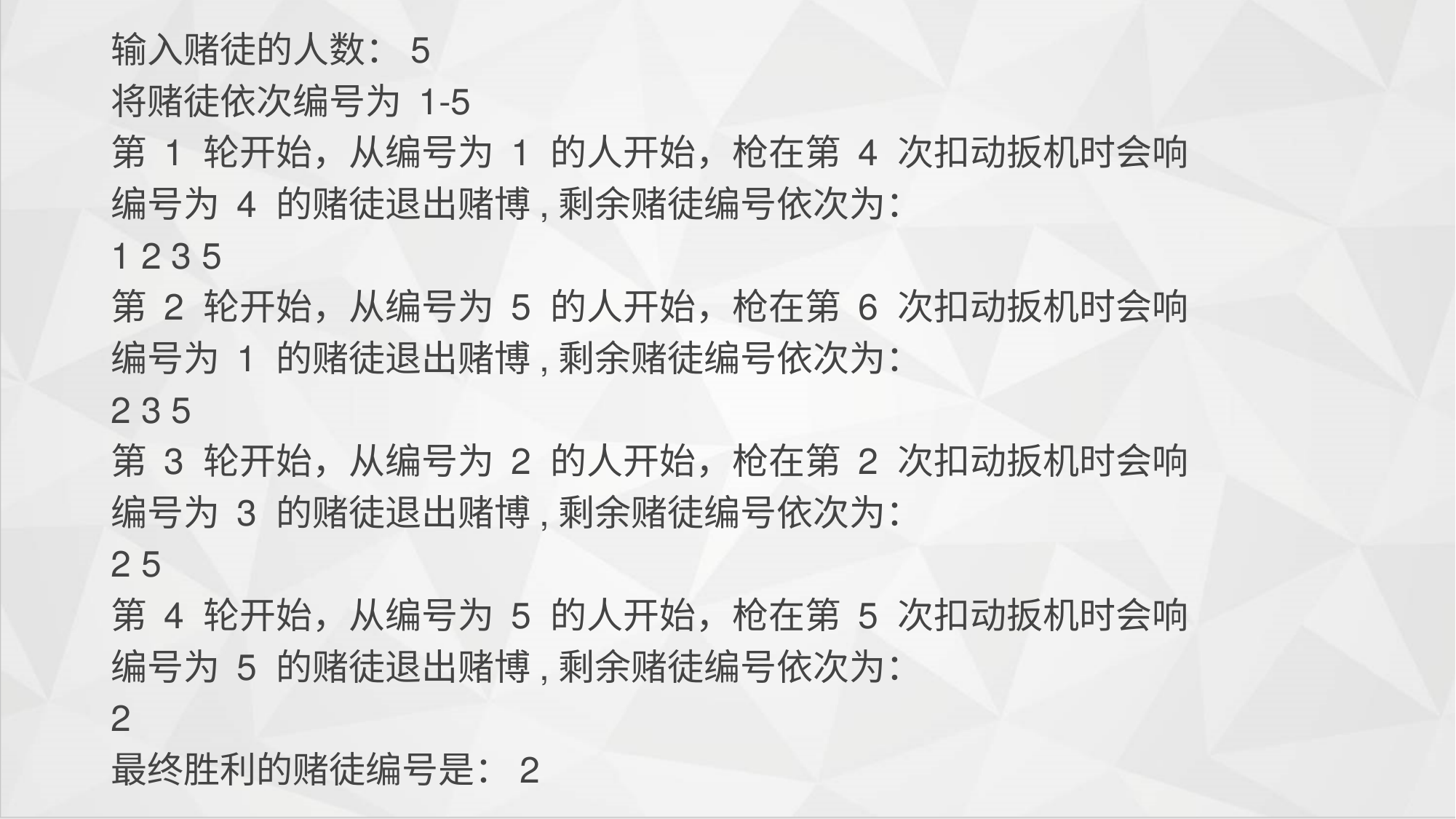

输入赌徒的人数：5
将赌徒依次编号为 1-5
第 1 轮开始，从编号为 1 的人开始，枪在第 4 次扣动扳机时会响
编号为 4 的赌徒退出赌博,剩余赌徒编号依次为：
1 2 3 5
第 2 轮开始，从编号为 5 的人开始，枪在第 6 次扣动扳机时会响
编号为 1 的赌徒退出赌博,剩余赌徒编号依次为：
2 3 5
第 3 轮开始，从编号为 2 的人开始，枪在第 2 次扣动扳机时会响
编号为 3 的赌徒退出赌博,剩余赌徒编号依次为：
2 5
第 4 轮开始，从编号为 5 的人开始，枪在第 5 次扣动扳机时会响
编号为 5 的赌徒退出赌博,剩余赌徒编号依次为：
2
最终胜利的赌徒编号是：2